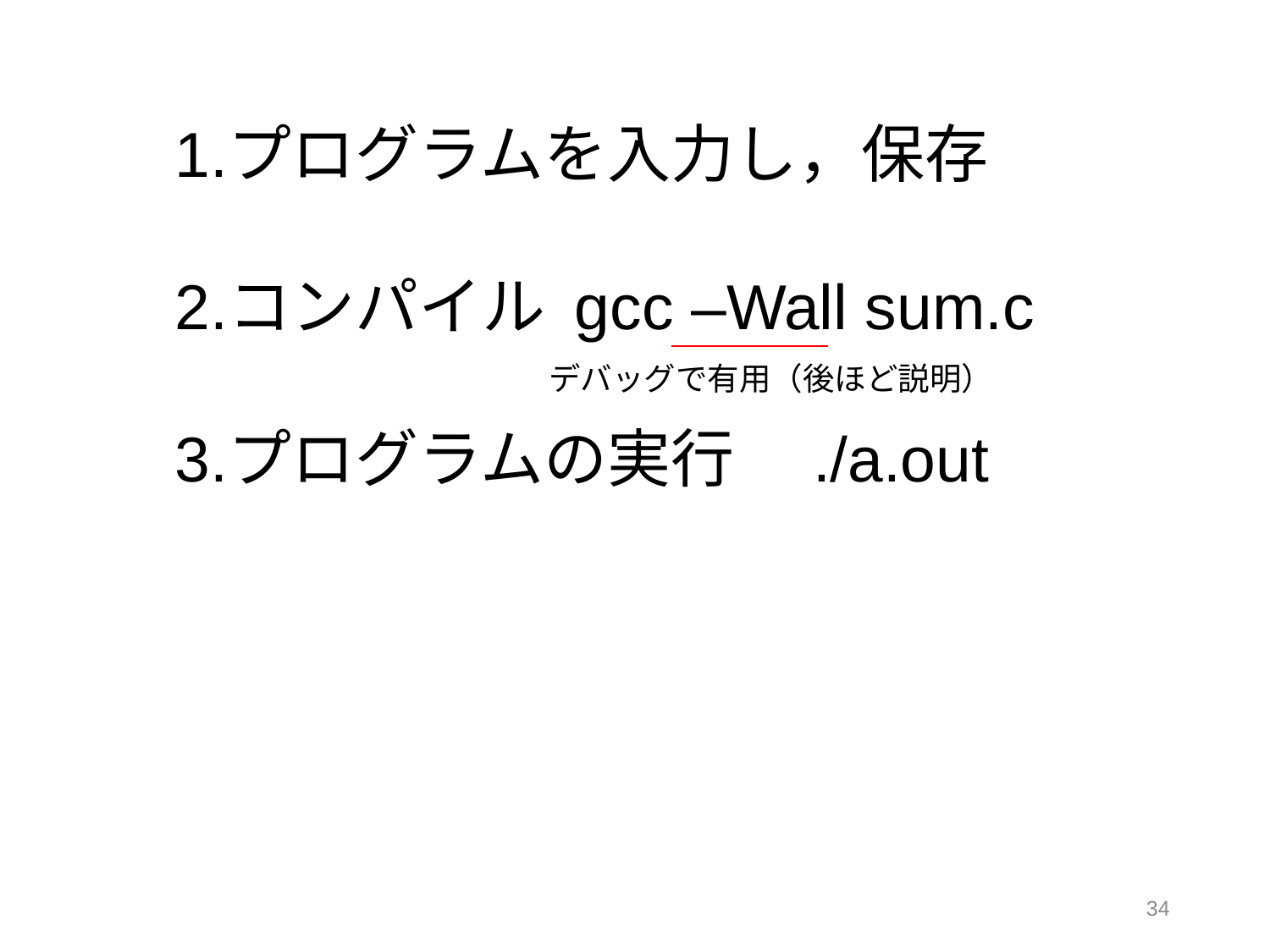

プログラムを入力し，保存
コンパイル gcc –Wall sum.c
プログラムの実行　./a.out
デバッグで有用（後ほど説明）
34